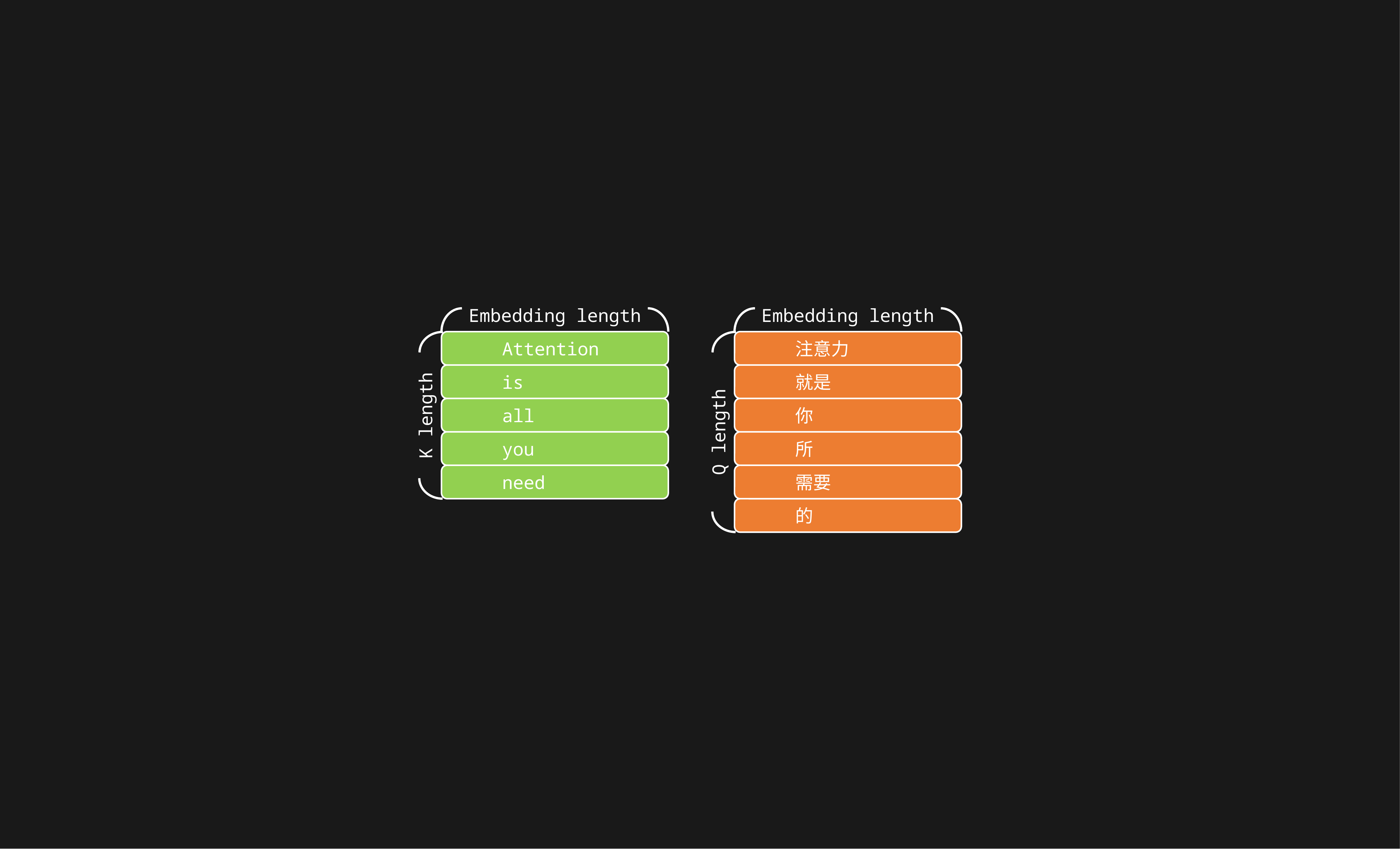

Embedding length
Embedding length

Attention
注意力

K length

Q length

is
就是
all
你
you
所
need
需要
的